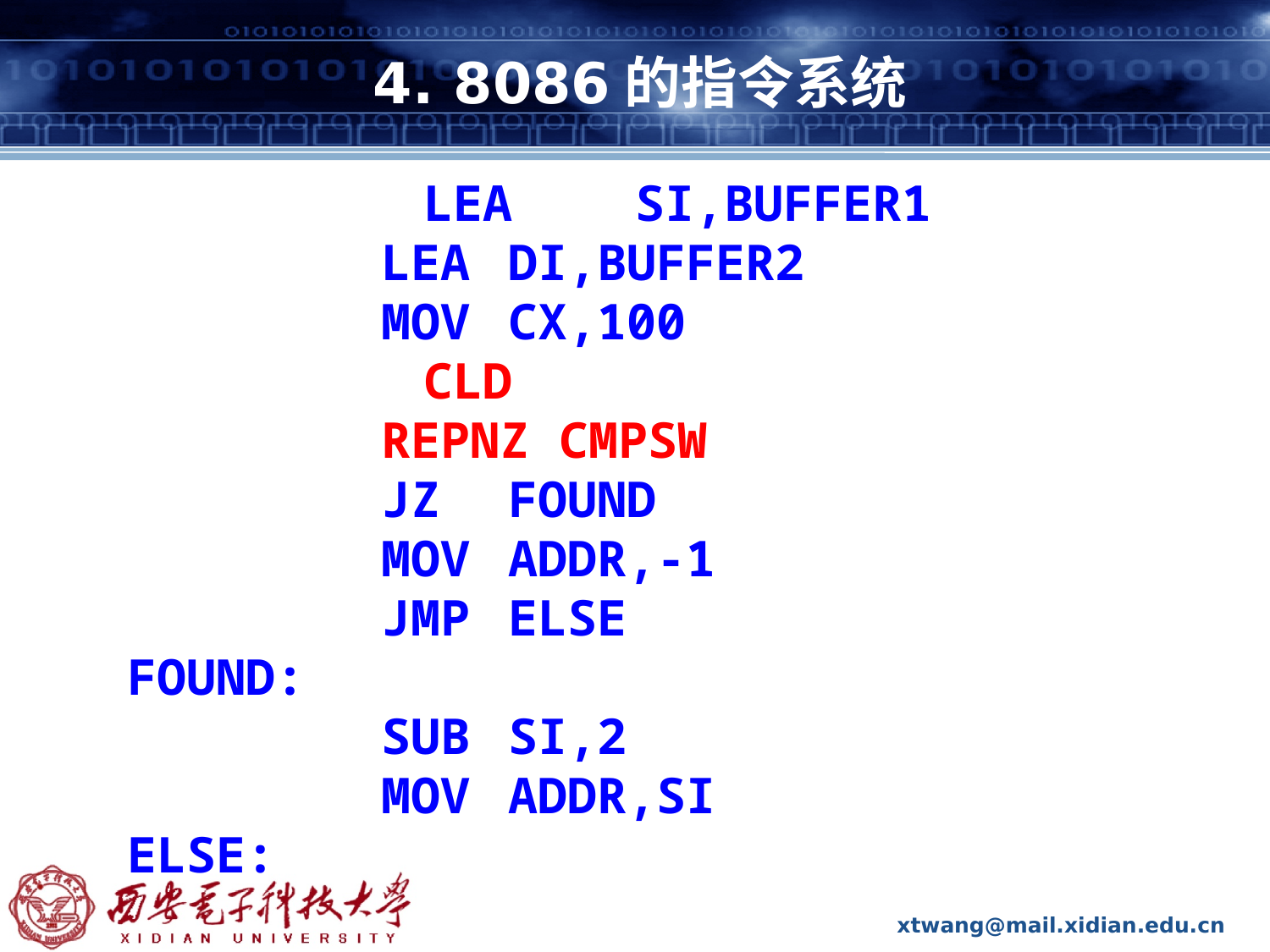

# 4. 8086的指令系统
          LEA	SI,BUFFER1
		LEA	DI,BUFFER2
		MOV 	CX,100
          CLD
		REPNZ CMPSW
		JZ 	FOUND
		MOV 	ADDR,-1
		JMP 	ELSE
FOUND:
		SUB 	SI,2
		MOV 	ADDR,SI
ELSE: